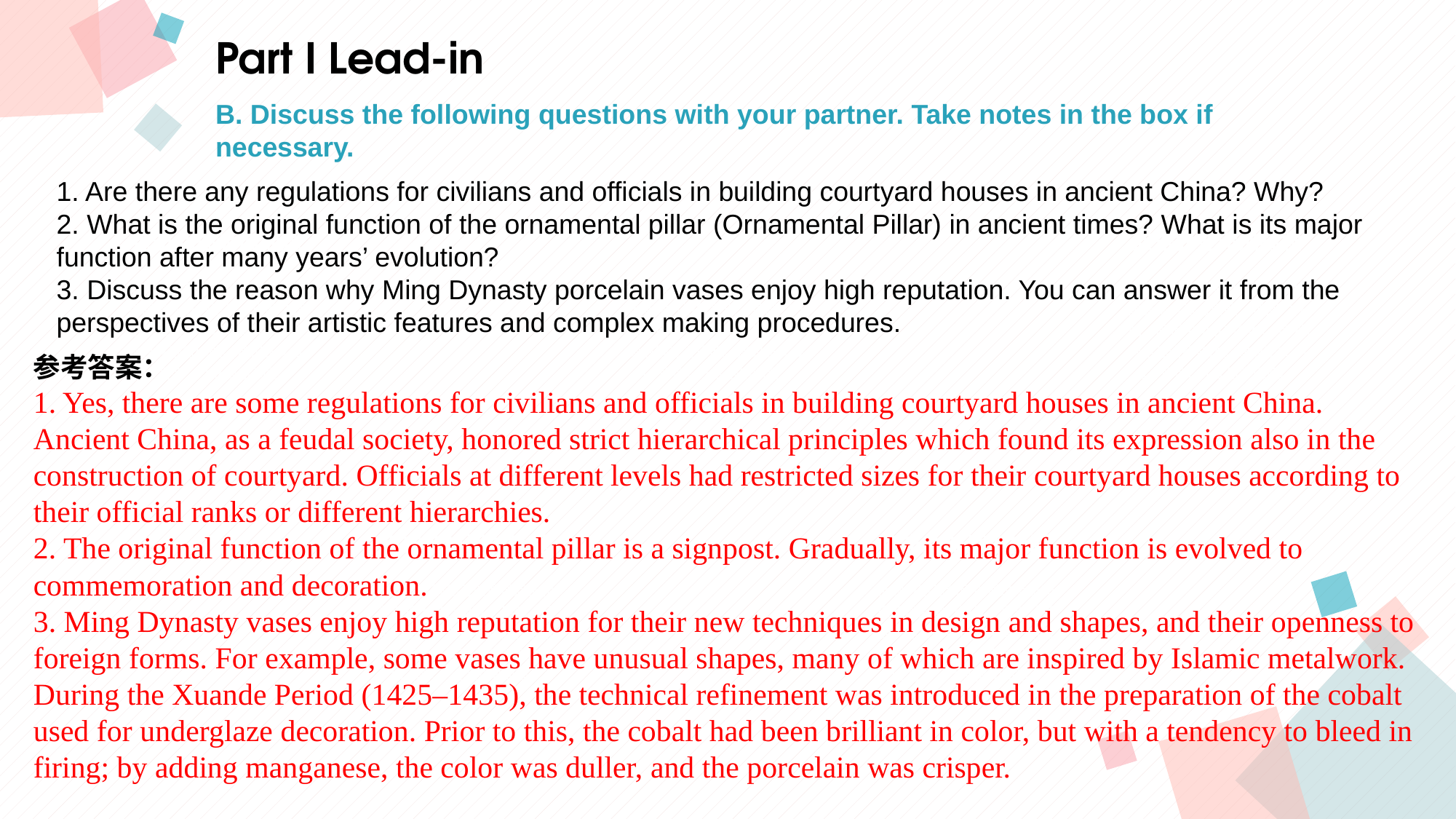

Part I Lead-in
B. Discuss the following questions with your partner. Take notes in the box if
necessary.
1. Are there any regulations for civilians and officials in building courtyard houses in ancient China? Why?
2. What is the original function of the ornamental pillar (Ornamental Pillar) in ancient times? What is its major function after many years’ evolution?
3. Discuss the reason why Ming Dynasty porcelain vases enjoy high reputation. You can answer it from the perspectives of their artistic features and complex making procedures.
点击此处添加标题
点击此处添加标题
标题数字等都可以通过点击和重新输入进行更改，顶部“开始”面板中可以对字体、字号、颜色等进行修改。建议正文8-14号字，1.3倍字间距。
标题数字等都可以通过点击和重新输入进行更改，顶部“开始”面板中可以对字体、字号、颜色等进行修改。建议正文8-14号字，1.3倍字间距。
标题数字等都可以通过点击和重新输入进行更改，顶部“开始”面板中可以对字体、字号、颜色等进行修改。建议正文8-14号字，1.3倍字间距。
参考答案：
1. Yes, there are some regulations for civilians and officials in building courtyard houses in ancient China. Ancient China, as a feudal society, honored strict hierarchical principles which found its expression also in the construction of courtyard. Officials at different levels had restricted sizes for their courtyard houses according to their official ranks or different hierarchies.
2. The original function of the ornamental pillar is a signpost. Gradually, its major function is evolved to commemoration and decoration.
3. Ming Dynasty vases enjoy high reputation for their new techniques in design and shapes, and their openness to foreign forms. For example, some vases have unusual shapes, many of which are inspired by Islamic metalwork. During the Xuande Period (1425–1435), the technical refinement was introduced in the preparation of the cobalt used for underglaze decoration. Prior to this, the cobalt had been brilliant in color, but with a tendency to bleed in firing; by adding manganese, the color was duller, and the porcelain was crisper.
点击此处添加标题
点击此处添加标题
标题数字等都可以通过点击和重新输入进行更改，顶部“开始”面板中可以对字体、字号、颜色等进行修改。建议正文8-14号字，1.3倍字间距。
标题数字等都可以通过点击和重新输入进行更改，顶部“开始”面板中可以对字体、字号、颜色等进行修改。建议正文8-14号字，1.3倍字间距。